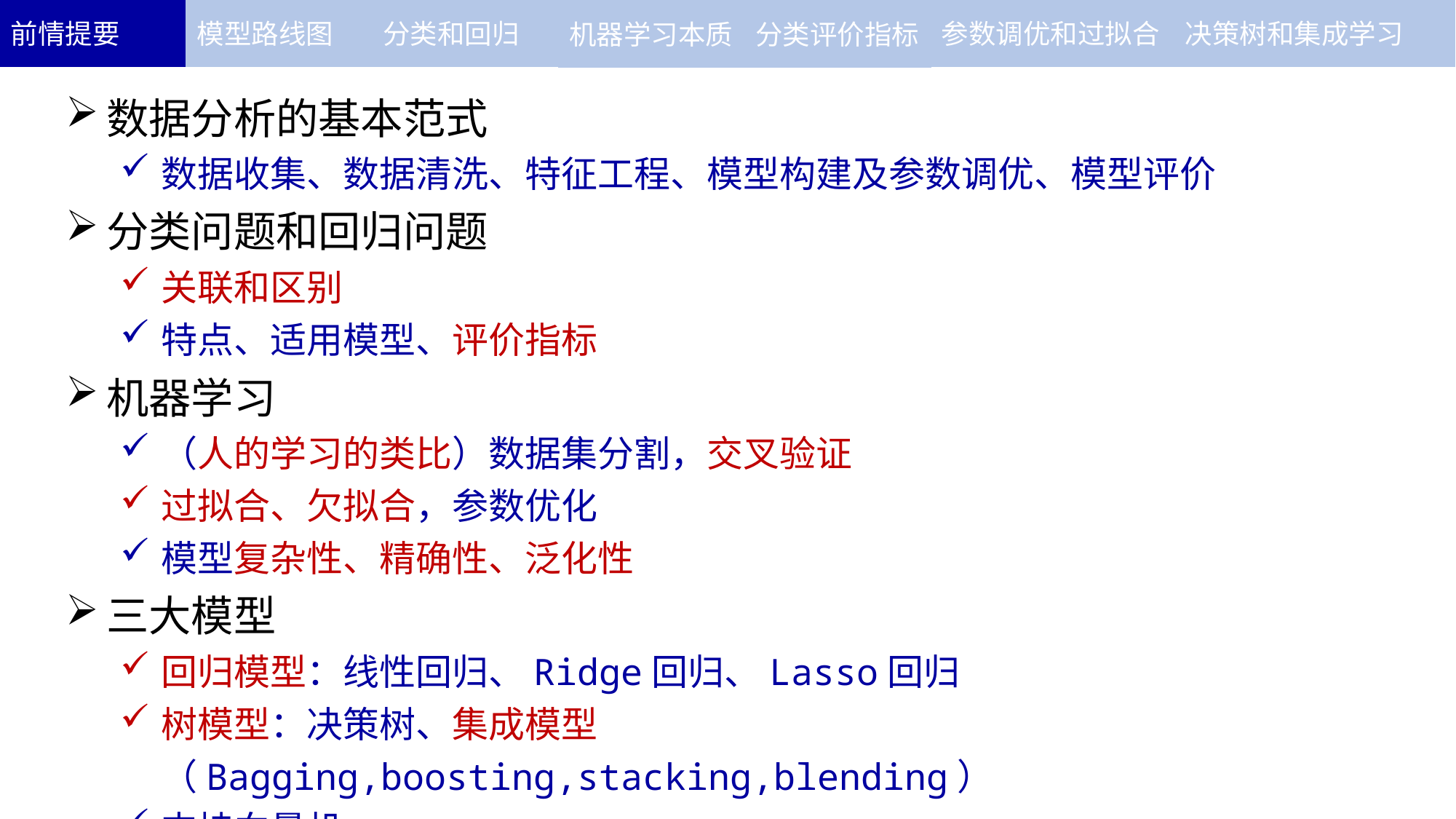

前情提要
模型路线图
分类和回归
参数调优和过拟合
决策树和集成学习
机器学习本质
分类评价指标
数据分析的基本范式
数据收集、数据清洗、特征工程、模型构建及参数调优、模型评价
分类问题和回归问题
关联和区别
特点、适用模型、评价指标
机器学习
（人的学习的类比）数据集分割，交叉验证
过拟合、欠拟合，参数优化
模型复杂性、精确性、泛化性
三大模型
回归模型：线性回归、Ridge回归、Lasso回归
树模型：决策树、集成模型（Bagging,boosting,stacking,blending）
支持向量机